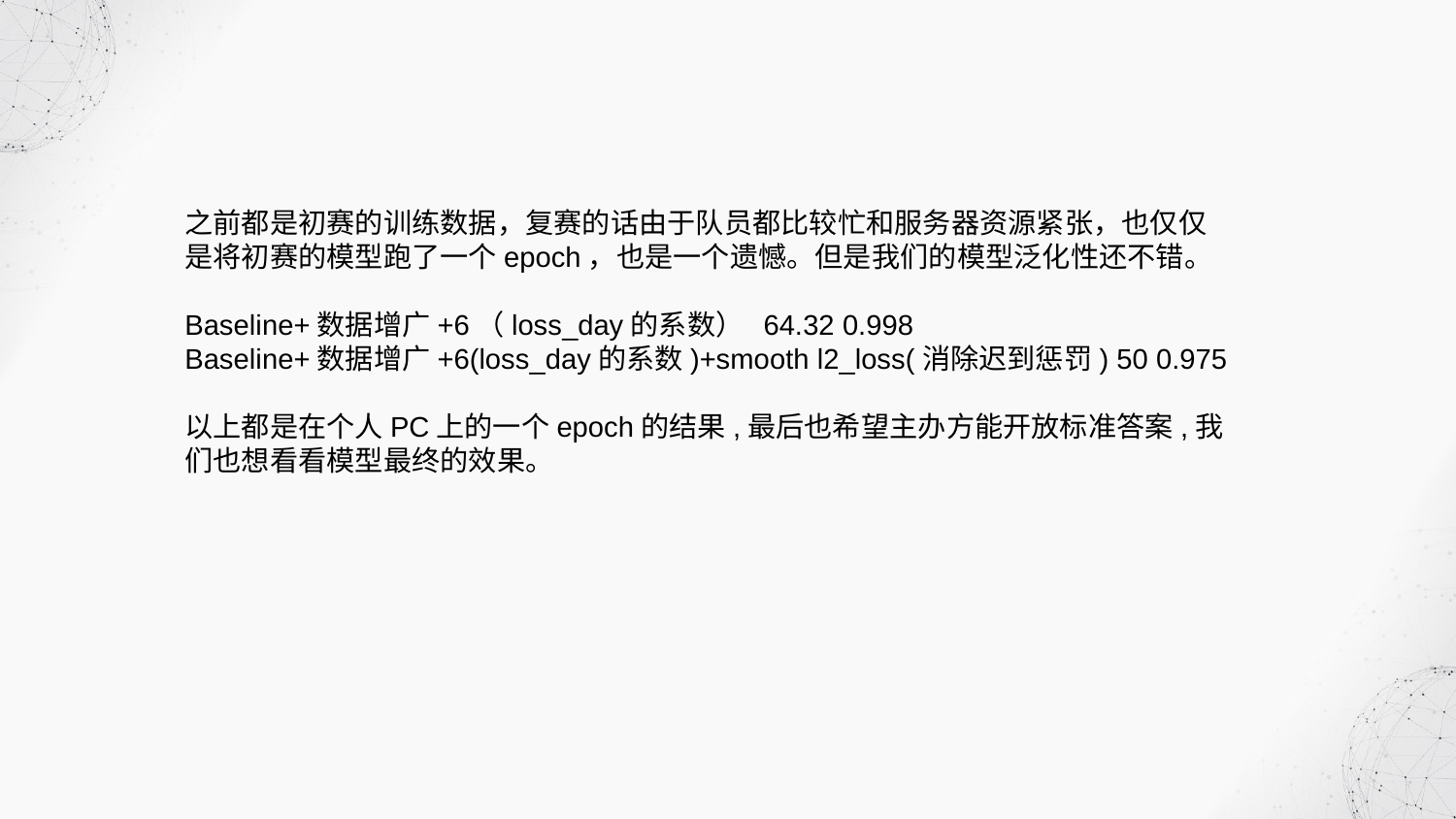

之前都是初赛的训练数据，复赛的话由于队员都比较忙和服务器资源紧张，也仅仅是将初赛的模型跑了一个epoch，也是一个遗憾。但是我们的模型泛化性还不错。

Baseline+数据增广+6（loss_day的系数）  64.32 0.998
Baseline+数据增广+6(loss_day的系数)+smooth l2_loss(消除迟到惩罚) 50 0.975

以上都是在个人PC上的一个epoch的结果,最后也希望主办方能开放标准答案,我们也想看看模型最终的效果。